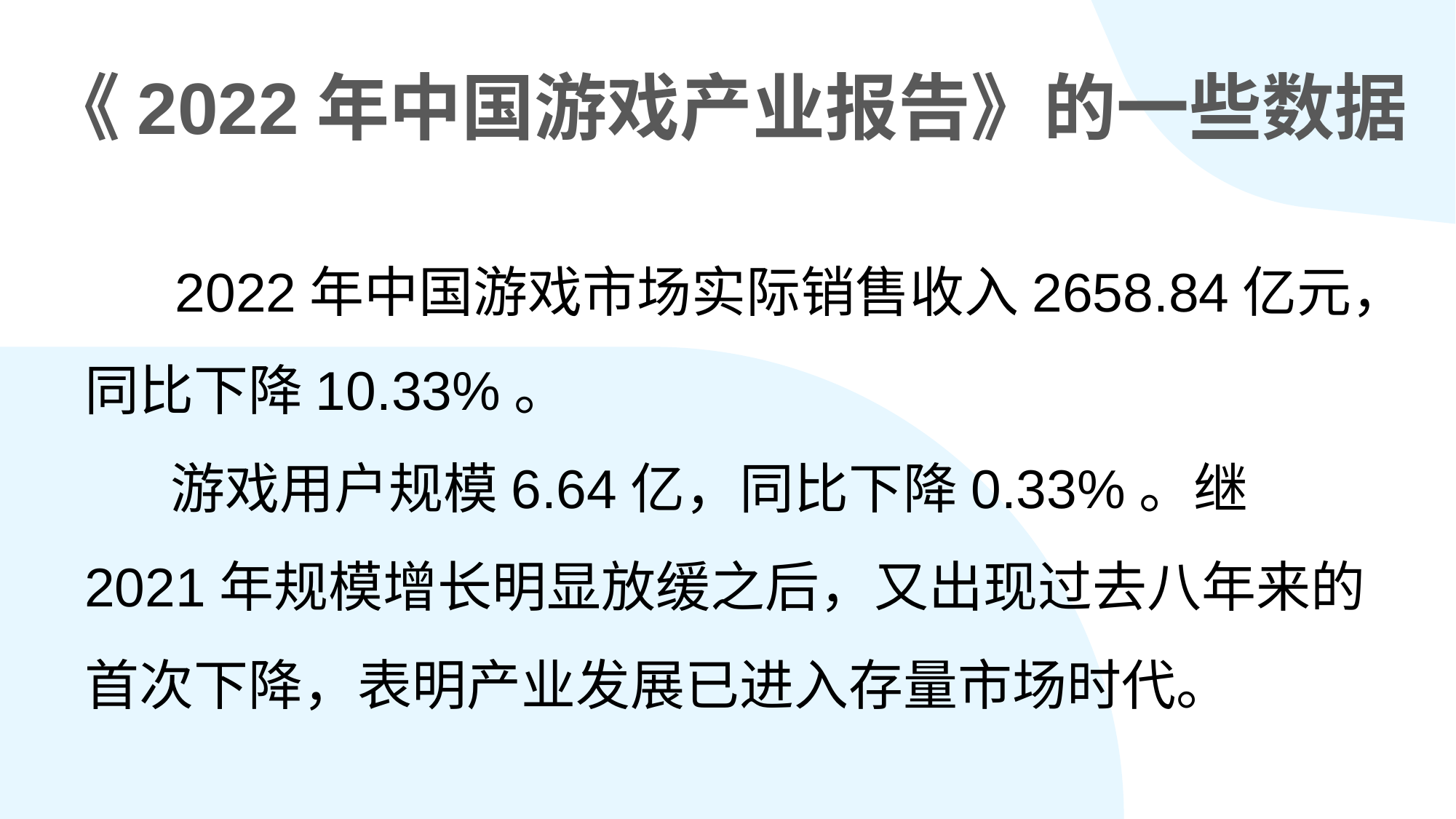

《2022年中国游戏产业报告》的一些数据
      2022年中国游戏市场实际销售收入2658.84亿元，同比下降10.33%。
      游戏用户规模6.64亿，同比下降0.33%。继2021年规模增长明显放缓之后，又出现过去八年来的首次下降，表明产业发展已进入存量市场时代。